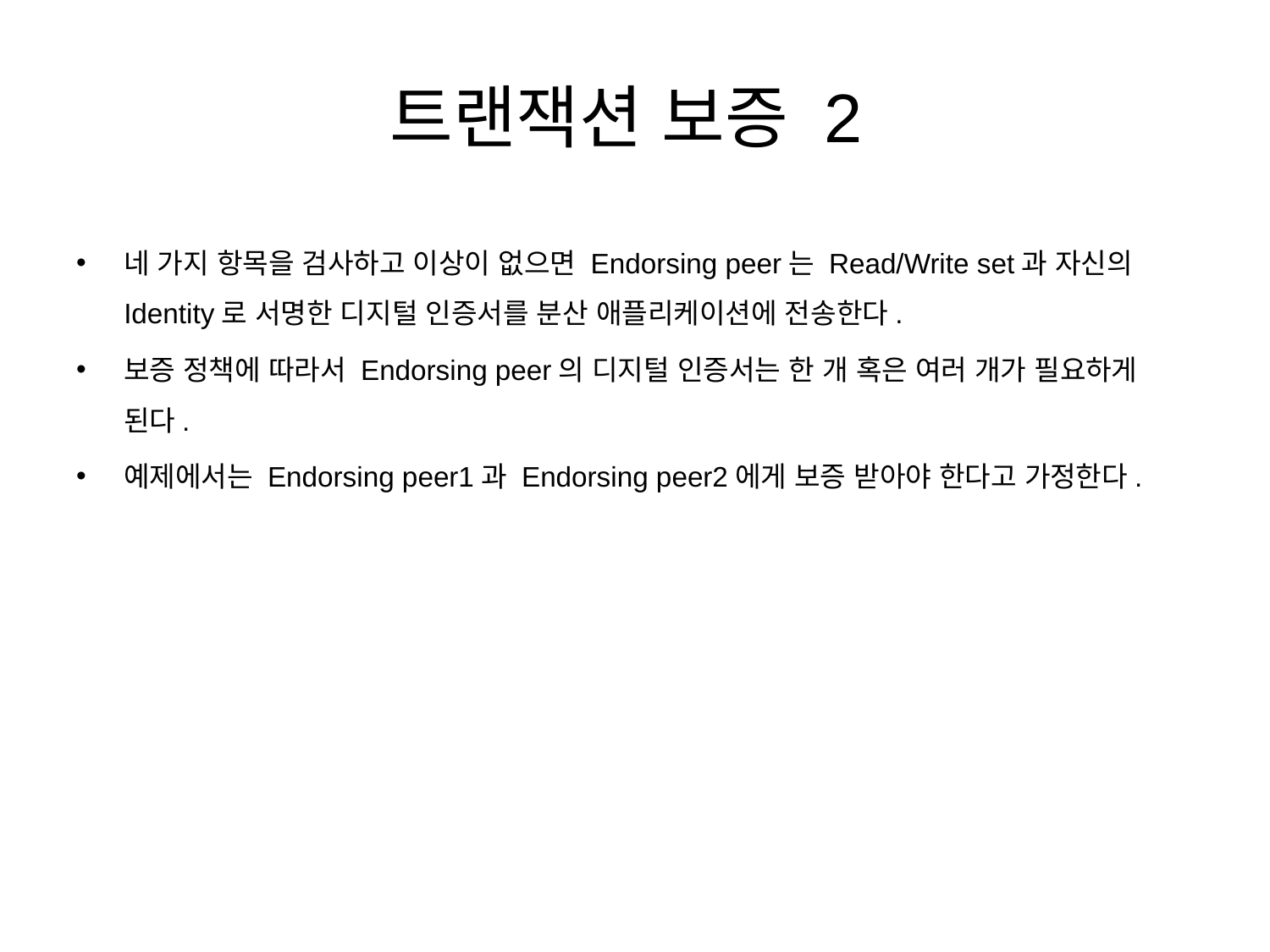

# 트랜잭션 보증 2
네 가지 항목을 검사하고 이상이 없으면 Endorsing peer는 Read/Write set과 자신의 Identity로 서명한 디지털 인증서를 분산 애플리케이션에 전송한다.
보증 정책에 따라서 Endorsing peer의 디지털 인증서는 한 개 혹은 여러 개가 필요하게 된다.
예제에서는 Endorsing peer1과 Endorsing peer2에게 보증 받아야 한다고 가정한다.